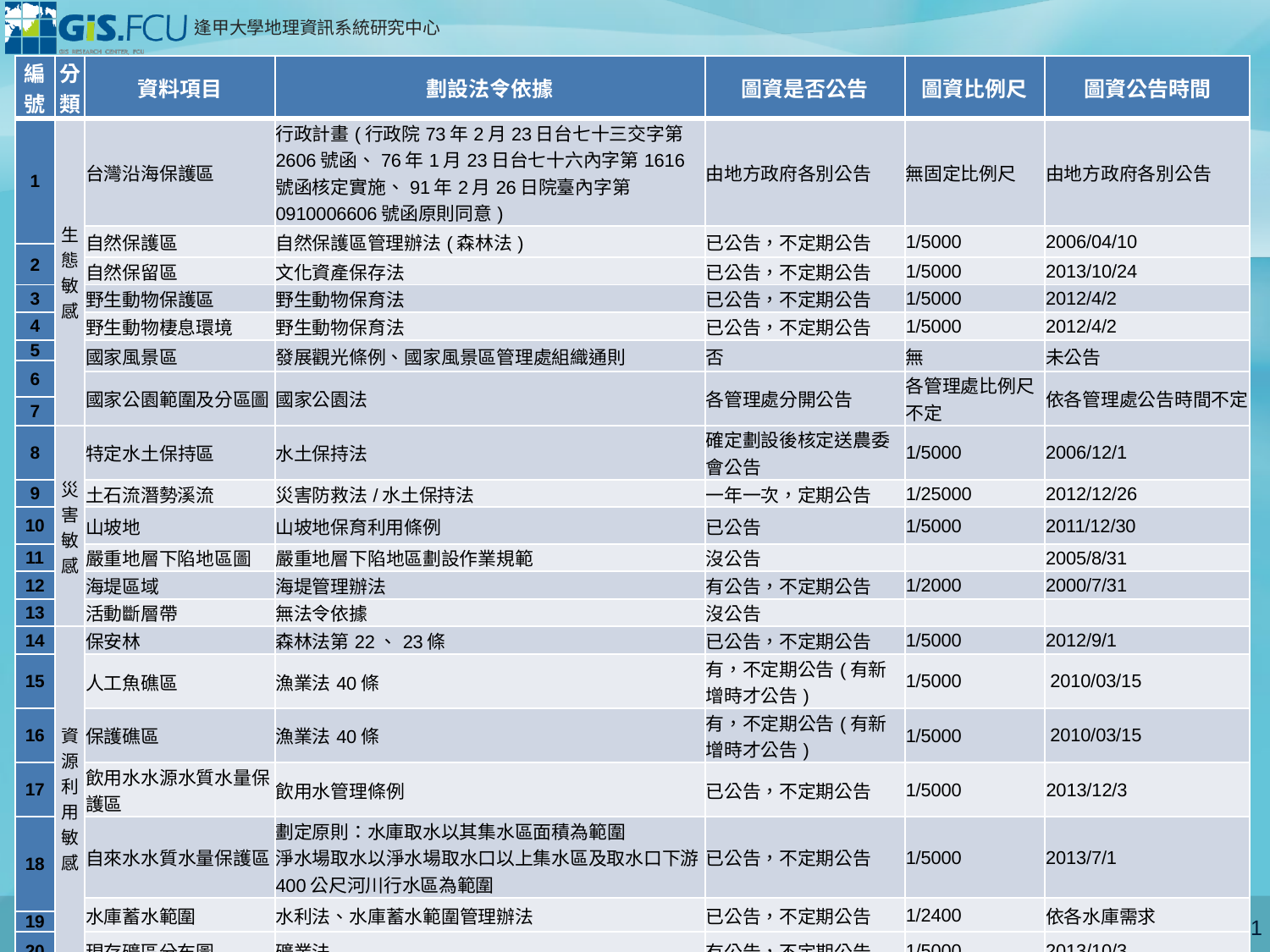

| 編號 | 分類 | 資料項目 | 劃設法令依據 | 圖資是否公告 | 圖資比例尺 | 圖資公告時間 |
| --- | --- | --- | --- | --- | --- | --- |
| 1 | 生 態 敏 感 | 台灣沿海保護區 | 行政計畫(行政院73年2月23日台七十三交字第2606號函、76年1月23日台七十六內字第1616號函核定實施、91年2月26日院臺內字第0910006606號函原則同意) | 由地方政府各別公告 | 無固定比例尺 | 由地方政府各別公告 |
|  |  | 自然保護區 | 自然保護區管理辦法(森林法) | 已公告，不定期公告 | 1/5000 | 2006/04/10 |
| 2 |  |  |  |  |  |  |
|  |  | 自然保留區 | 文化資產保存法 | 已公告，不定期公告 | 1/5000 | 2013/10/24 |
| 3 |  | 野生動物保護區 | 野生動物保育法 | 已公告，不定期公告 | 1/5000 | 2012/4/2 |
| 4 |  | 野生動物棲息環境 | 野生動物保育法 | 已公告，不定期公告 | 1/5000 | 2012/4/2 |
| 5 |  | 國家風景區 | 發展觀光條例、國家風景區管理處組織通則 | 否 | 無 | 未公告 |
| 6 |  |  |  |  |  |  |
|  |  | 國家公園範圍及分區圖 | 國家公園法 | 各管理處分開公告 | 各管理處比例尺不定 | 依各管理處公告時間不定 |
| 7 |  |  |  |  |  |  |
| 8 | 災 害 敏 感 | 特定水土保持區 | 水土保持法 | 確定劃設後核定送農委會公告 | 1/5000 | 2006/12/1 |
| 9 |  | 土石流潛勢溪流 | 災害防救法/水土保持法 | 一年一次，定期公告 | 1/25000 | 2012/12/26 |
| 10 |  | 山坡地 | 山坡地保育利用條例 | 已公告 | 1/5000 | 2011/12/30 |
| 11 |  | 嚴重地層下陷地區圖 | 嚴重地層下陷地區劃設作業規範 | 沒公告 |  | 2005/8/31 |
| 12 |  | 海堤區域 | 海堤管理辦法 | 有公告，不定期公告 | 1/2000 | 2000/7/31 |
| 13 |  | 活動斷層帶 | 無法令依據 | 沒公告 |  |  |
| 14 | 資 源 利 用 敏 感 | 保安林 | 森林法第22、23條 | 已公告，不定期公告 | 1/5000 | 2012/9/1 |
| 15 |  | 人工魚礁區 | 漁業法40條 | 有，不定期公告(有新增時才公告) | 1/5000 | 2010/03/15 |
| 16 |  | 保護礁區 | 漁業法40條 | 有，不定期公告(有新增時才公告) | 1/5000 | 2010/03/15 |
| 17 |  | 飲用水水源水質水量保護區 | 飲用水管理條例 | 已公告，不定期公告 | 1/5000 | 2013/12/3 |
| 18 |  | 自來水水質水量保護區 | 劃定原則：水庫取水以其集水區面積為範圍 淨水場取水以淨水場取水口以上集水區及取水口下游400公尺河川行水區為範圍 | 已公告，不定期公告 | 1/5000 | 2013/7/1 |
|  |  | 水庫蓄水範圍 | 水利法、水庫蓄水範圍管理辦法 | 已公告，不定期公告 | 1/2400 | 依各水庫需求 |
| 19 |  |  |  |  |  |  |
| 20 |  | 現存礦區分布圖 | 礦業法 | 有公告，不定期公告 | 1/5000 | 2013/10/3 |
| 21 | 其他 | 高速鐵路兩側限建地區 | 獎勵民間參與交通建設毗鄰地區禁限建辦法 | 否 | 無 | 未公告 |
31